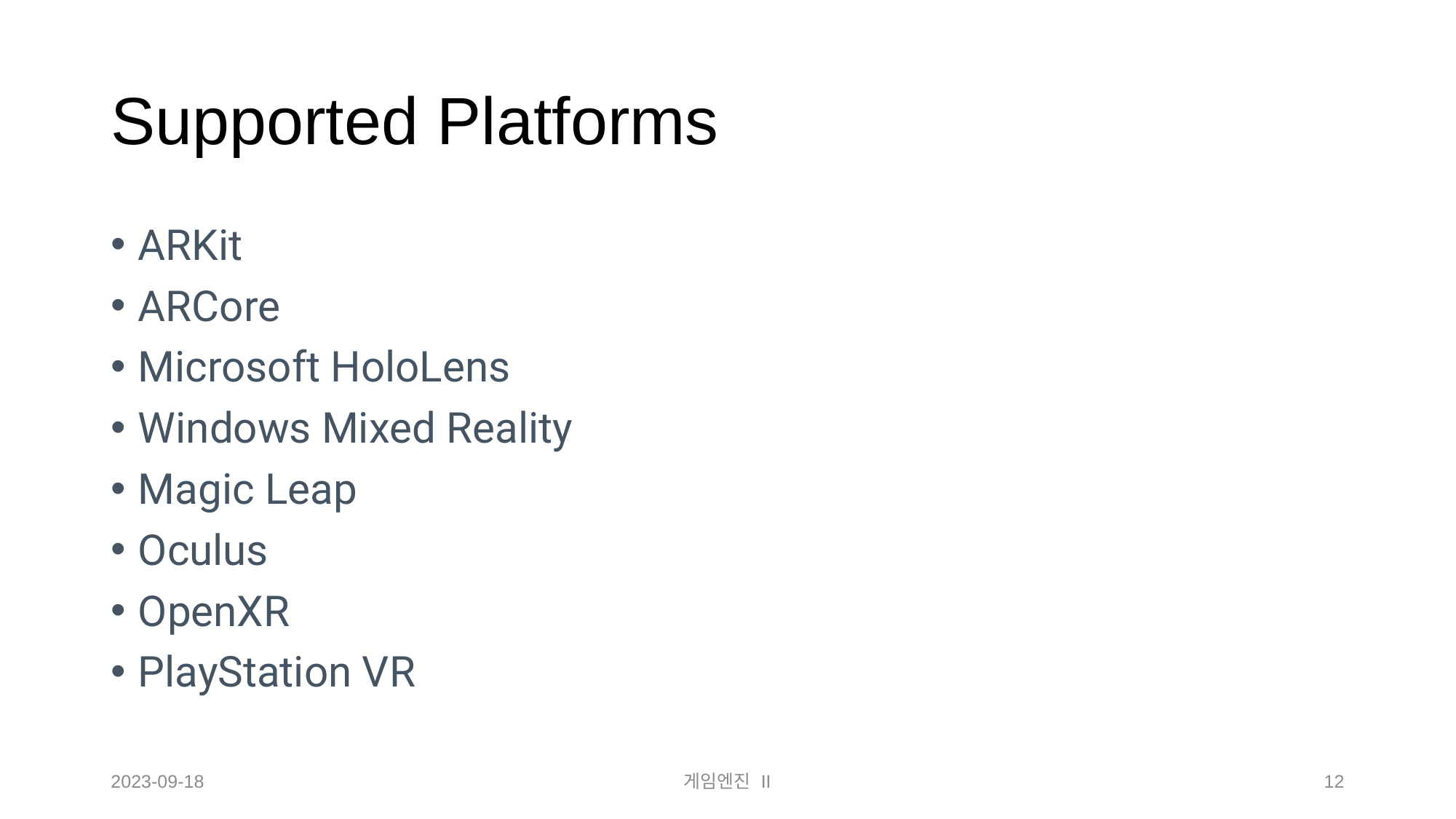

# Supported Platforms
ARKit
ARCore
Microsoft HoloLens
Windows Mixed Reality
Magic Leap
Oculus
OpenXR
PlayStation VR
2023-09-18
게임엔진 II
12